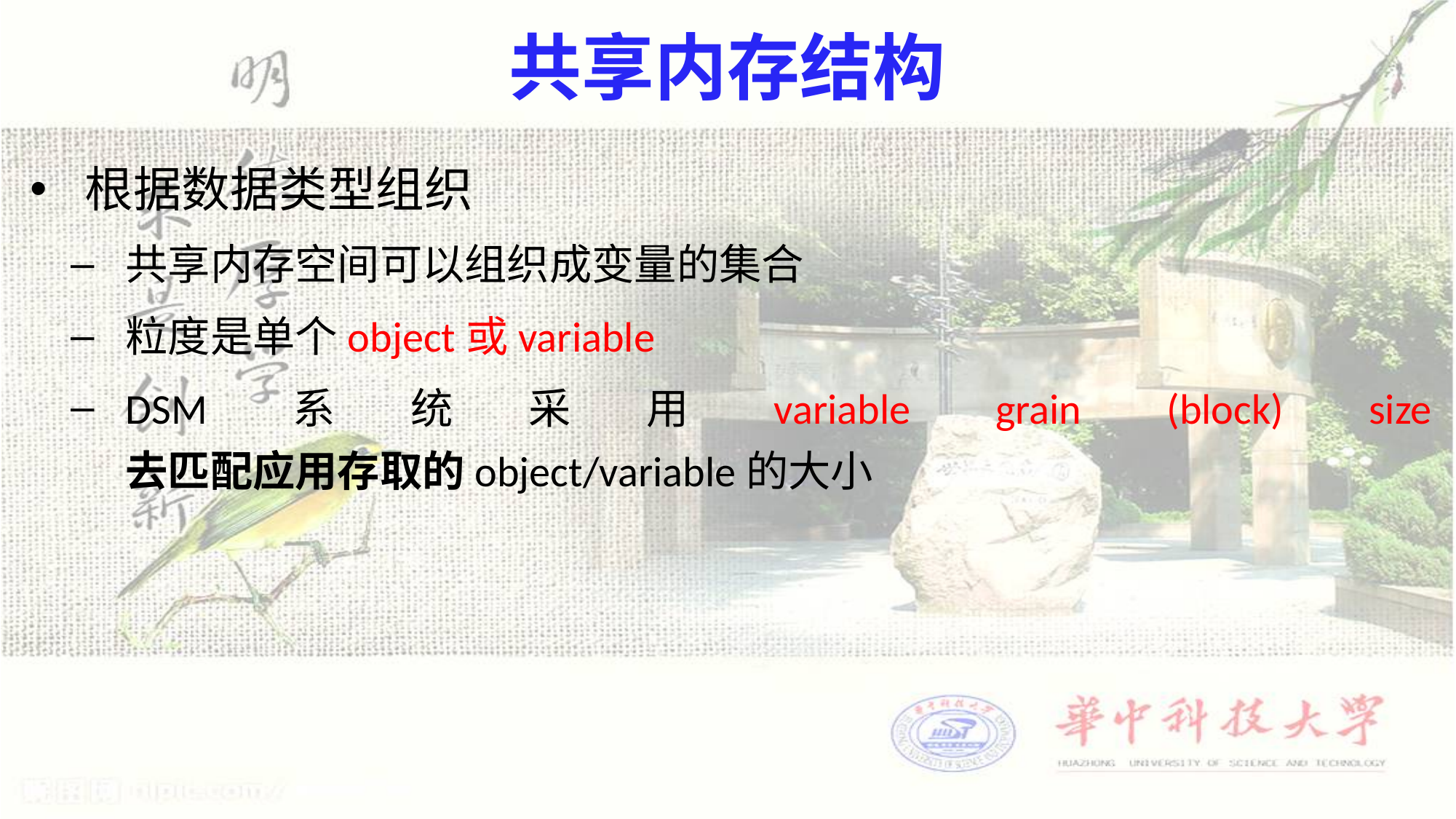

# 共享内存结构
根据数据类型组织
共享内存空间可以组织成变量的集合
粒度是单个object或variable
DSM系统采用variable grain (block) size 去匹配应用存取的object/variable的大小